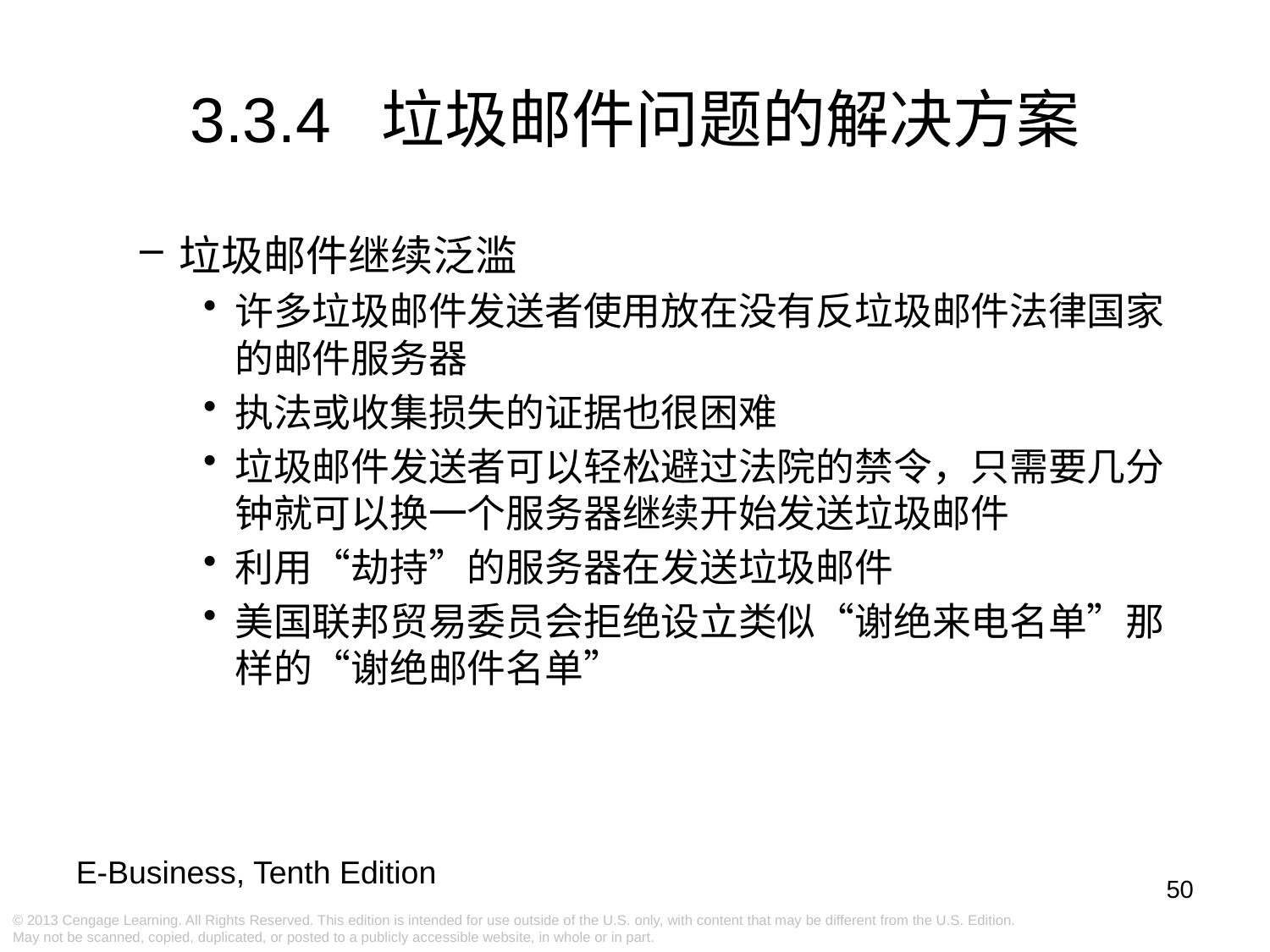

# 3.3.4  垃圾邮件问题的解决方案
垃圾邮件继续泛滥
许多垃圾邮件发送者使用放在没有反垃圾邮件法律国家的邮件服务器
执法或收集损失的证据也很困难
垃圾邮件发送者可以轻松避过法院的禁令，只需要几分钟就可以换一个服务器继续开始发送垃圾邮件
利用“劫持”的服务器在发送垃圾邮件
美国联邦贸易委员会拒绝设立类似“谢绝来电名单”那样的“谢绝邮件名单”
50